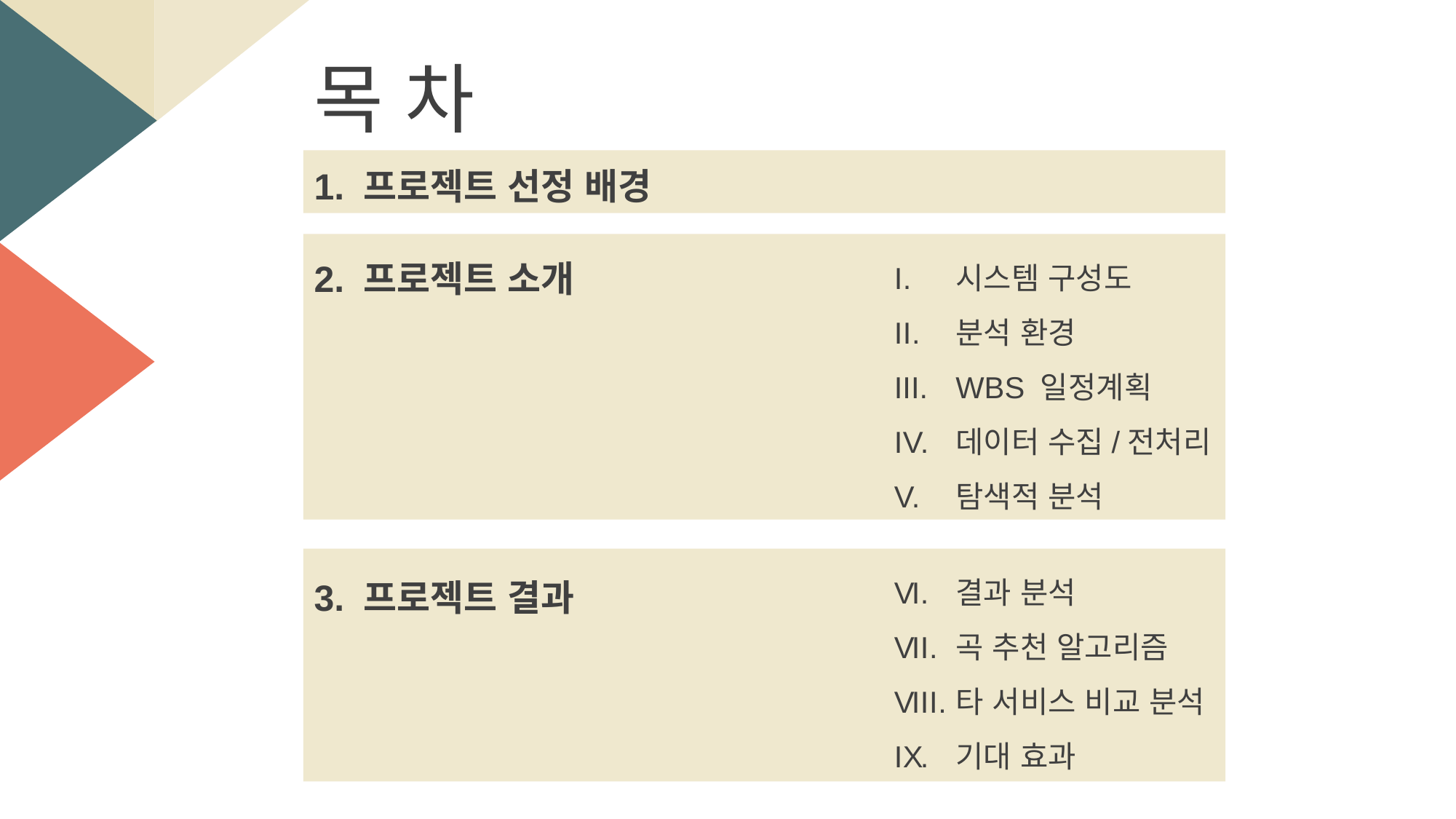

목 차

시스템 구성도
분석 환경
WBS 일정계획
데이터 수집/전처리
탐색적 분석

결과 분석
곡 추천 알고리즘
타 서비스 비교 분석
기대 효과

1. 프로젝트 선정 배경

2. 프로젝트 소개

3. 프로젝트 결과